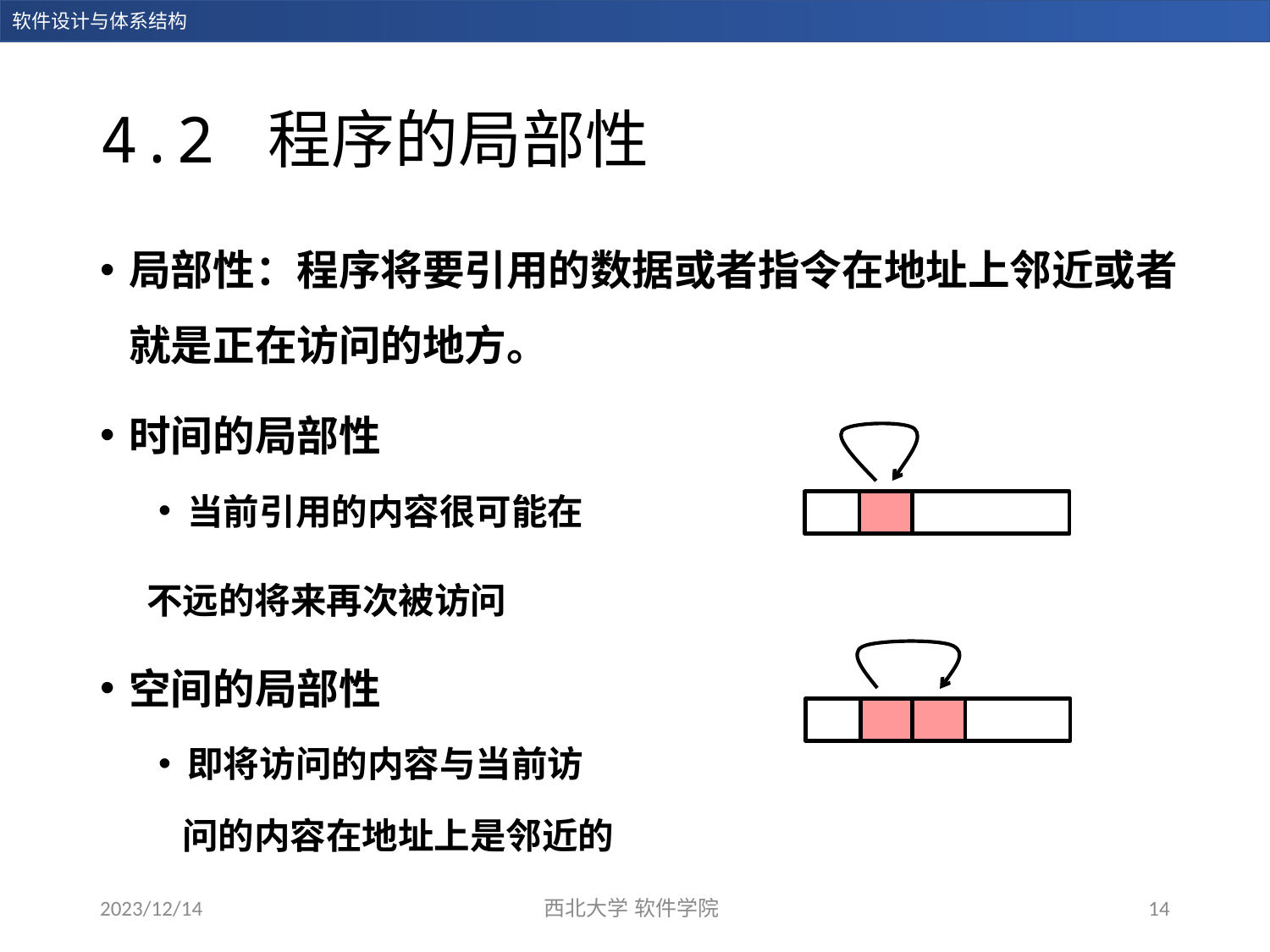

# 4.2 程序的局部性
局部性：程序将要引用的数据或者指令在地址上邻近或者就是正在访问的地方。
时间的局部性
当前引用的内容很可能在
    不远的将来再次被访问
空间的局部性
即将访问的内容与当前访
  问的内容在地址上是邻近的

2023/12/14
西北大学 软件学院
14